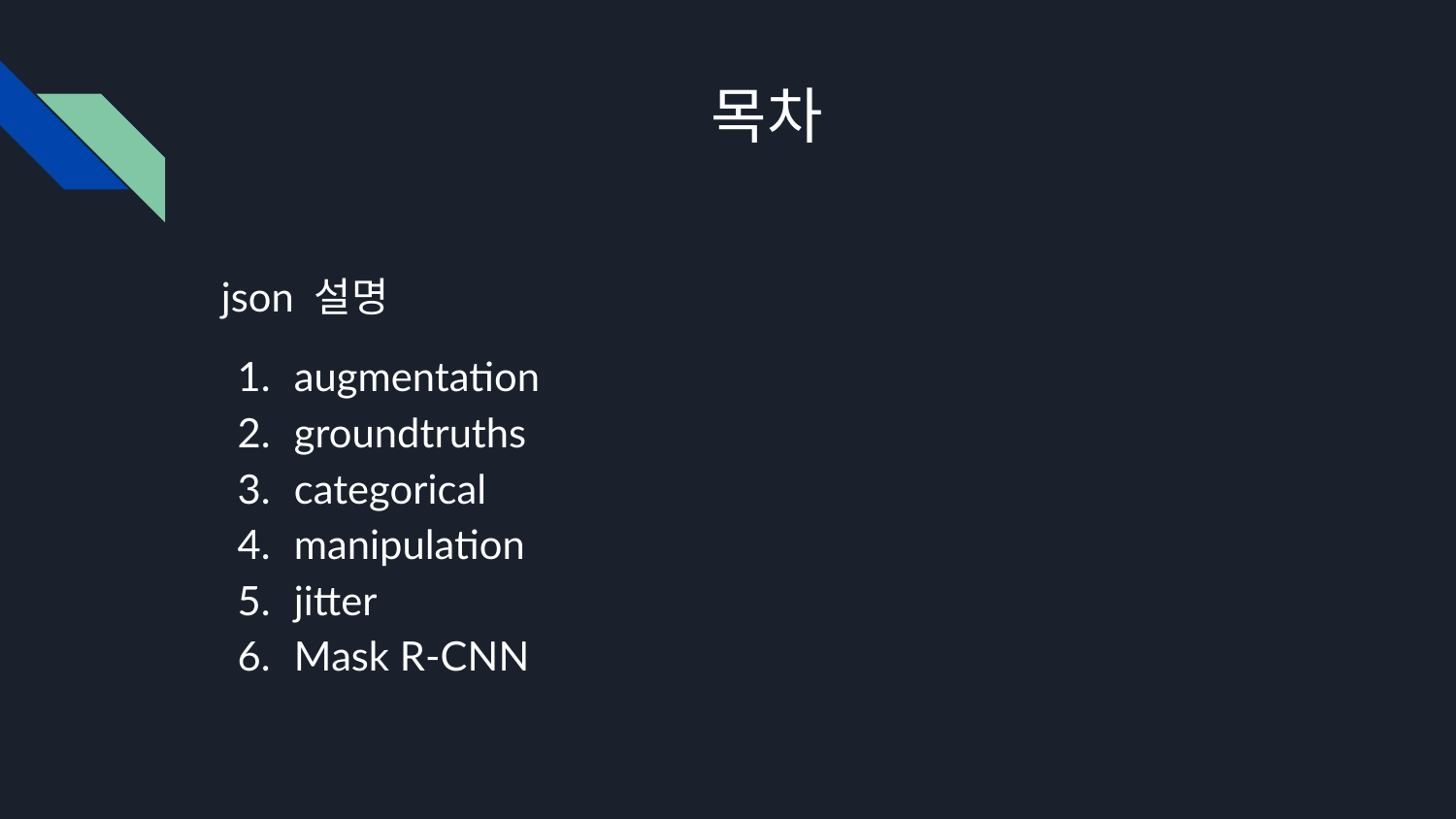

# 목차
json 설명
augmentation
groundtruths
categorical
manipulation
jitter
Mask R-CNN